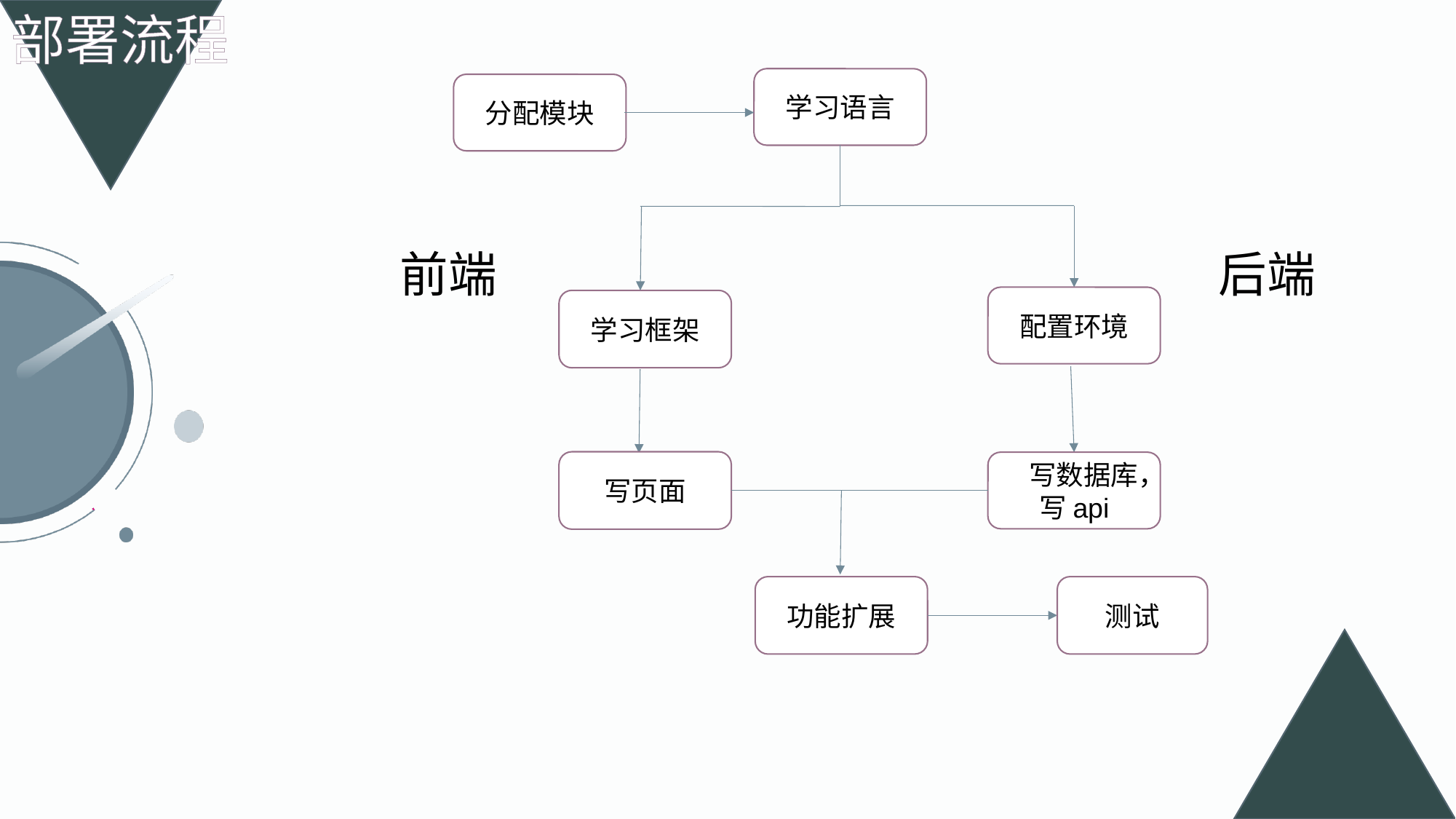

部署流程

学习语言
分配模块
后端
前端
配置环境
学习框架
写页面
  写数据库，写api
测试
功能扩展